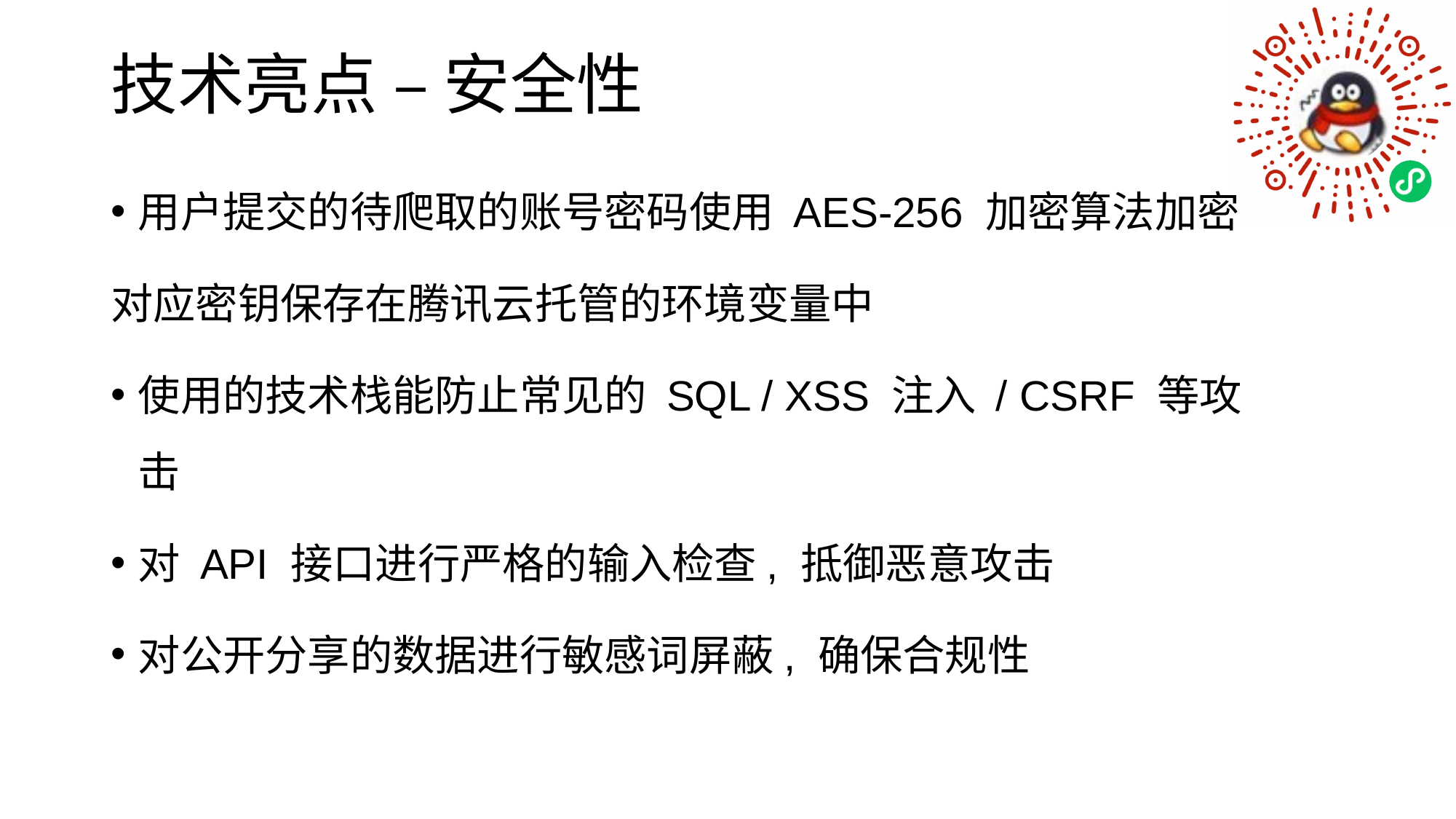

# 技术亮点 – 安全性
用户提交的待爬取的账号密码使用 AES-256 加密算法加密
对应密钥保存在腾讯云托管的环境变量中
使用的技术栈能防止常见的 SQL / XSS 注入 / CSRF 等攻击
对 API 接口进行严格的输入检查, 抵御恶意攻击
对公开分享的数据进行敏感词屏蔽, 确保合规性